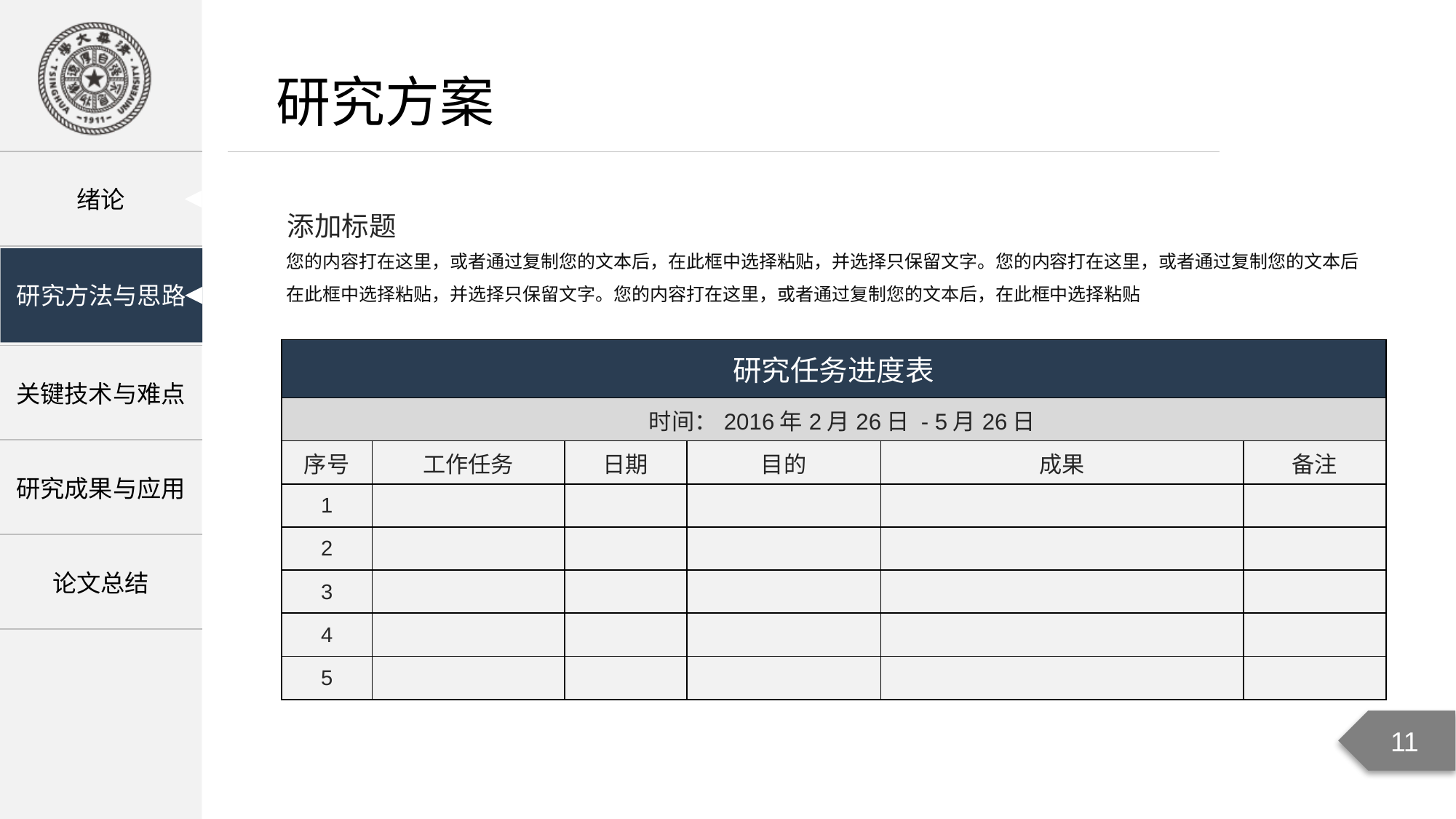

研究方案
添加标题
您的内容打在这里，或者通过复制您的文本后，在此框中选择粘贴，并选择只保留文字。您的内容打在这里，或者通过复制您的文本后在此框中选择粘贴，并选择只保留文字。您的内容打在这里，或者通过复制您的文本后，在此框中选择粘贴
| 研究任务进度表 |  |  |  |  |  |
| --- | --- | --- | --- | --- | --- |
| 时间：2016年2月26日 - 5月26日 |  |  |  |  |  |
| 序号 | 工作任务 | 日期 | 目的 | 成果 | 备注 |
| 1 |  |  |  |  |  |
| 2 |  |  |  |  |  |
| 3 |  |  |  |  |  |
| 4 |  |  |  |  |  |
| 5 |  |  |  |  |  |